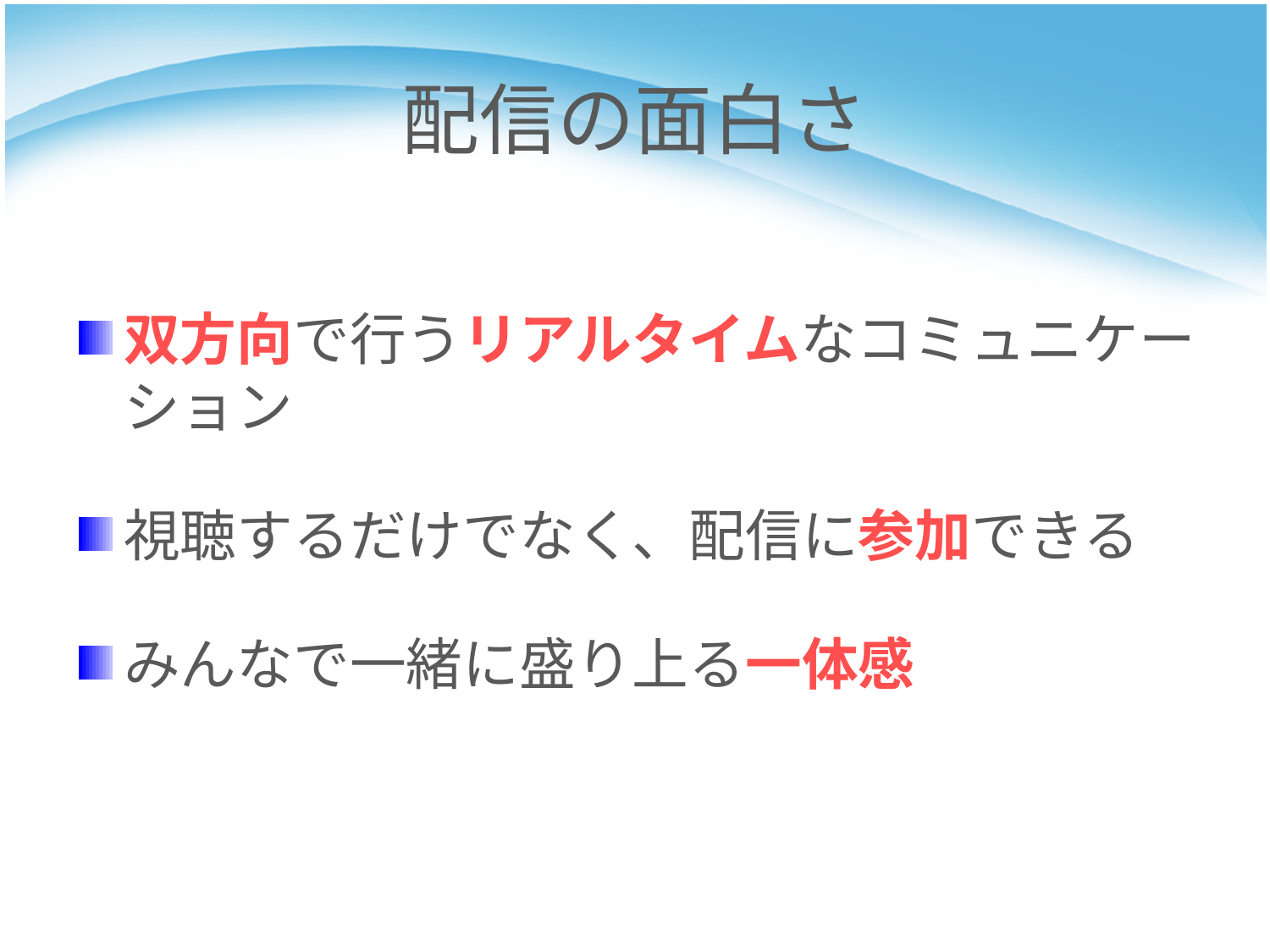

# 配信の面白さ
双方向で行うリアルタイムなコミュニケーション

視聴するだけでなく、配信に参加できる

みんなで一緒に盛り上る一体感